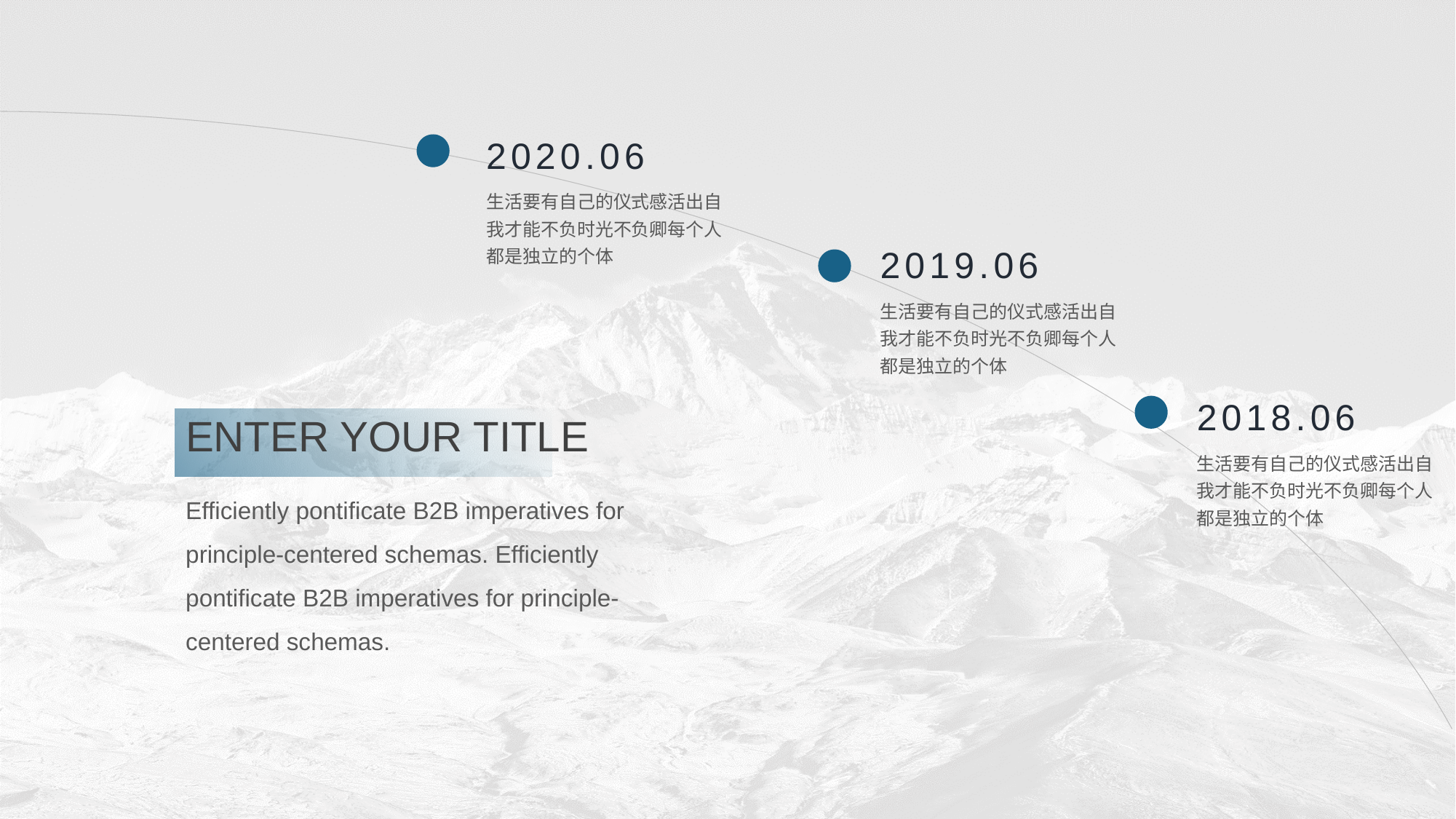

2020.06
生活要有自己的仪式感活出自我才能不负时光不负卿每个人都是独立的个体

2019.06
生活要有自己的仪式感活出自我才能不负时光不负卿每个人都是独立的个体

2018.06
生活要有自己的仪式感活出自我才能不负时光不负卿每个人都是独立的个体
ENTER YOUR TITLE
Efficiently pontificate B2B imperatives for principle-centered schemas. Efficiently pontificate B2B imperatives for principle-centered schemas.